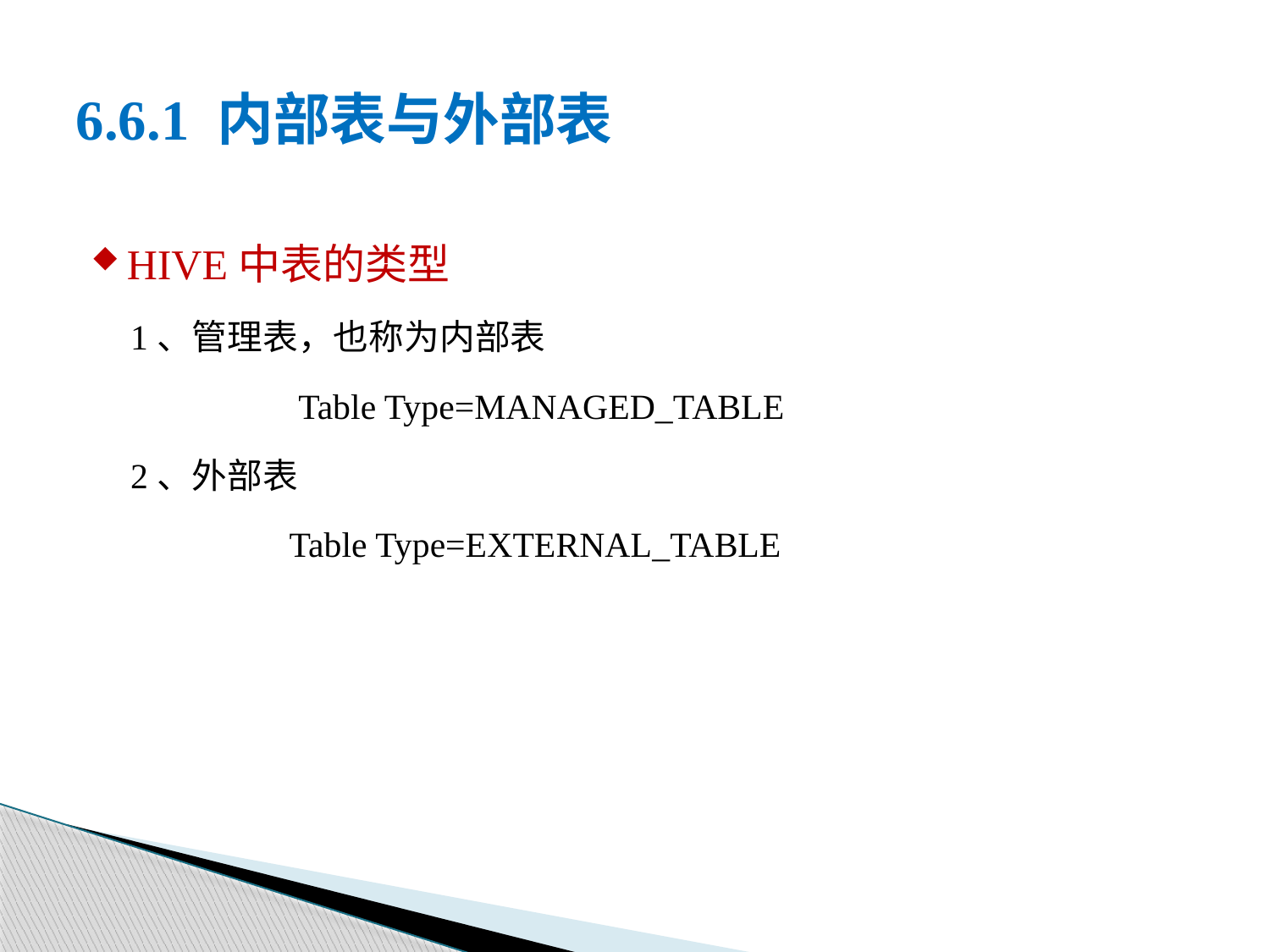

# 6.6.1 内部表与外部表
HIVE中表的类型
1、管理表，也称为内部表
		 Table Type=MANAGED_TABLE
2、外部表
		Table Type=EXTERNAL_TABLE